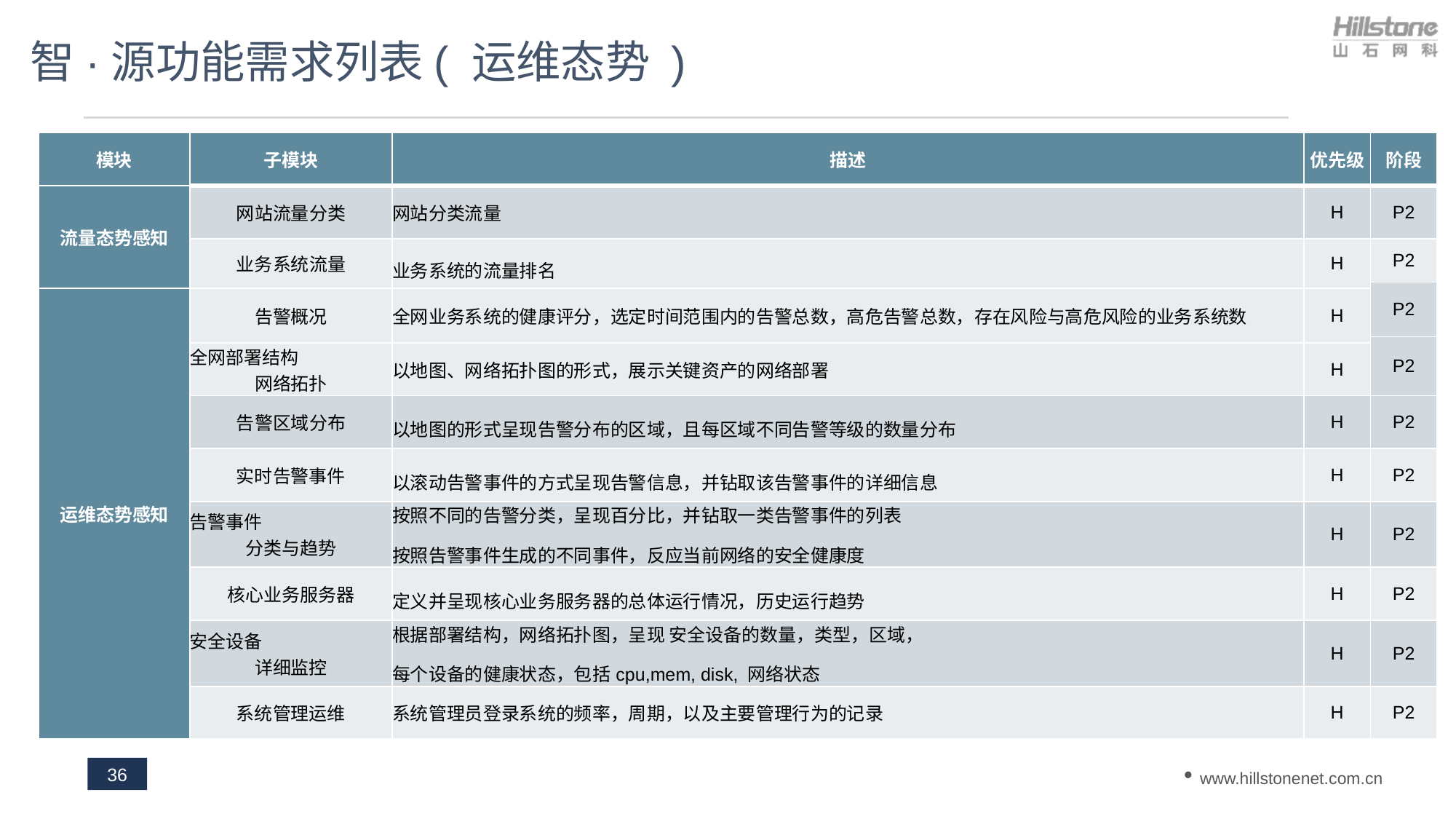

# 智·源功能需求列表( 运维态势 )
| 模块 | 子模块 | 描述 | 优先级 | 阶段 |
| --- | --- | --- | --- | --- |
| 流量态势感知 | 网站流量分类 | 网站分类流量 | H | P2 |
|  | 业务系统流量 | 业务系统的流量排名 | H | P2 |
|  |  |  |  | P2 |
| 运维态势感知 | 告警概况 | 全网业务系统的健康评分，选定时间范围内的告警总数，高危告警总数，存在风险与高危风险的业务系统数 | H |  |
|  |  |  |  | P2 |
|  | 全网部署结构 网络拓扑 | 以地图、网络拓扑图的形式，展示关键资产的网络部署 | H |  |
|  | 告警区域分布 | 以地图的形式呈现告警分布的区域，且每区域不同告警等级的数量分布 | H | P2 |
|  | 实时告警事件 | 以滚动告警事件的方式呈现告警信息，并钻取该告警事件的详细信息 | H | P2 |
|  | 告警事件 分类与趋势 | 按照不同的告警分类，呈现百分比，并钻取一类告警事件的列表 按照告警事件生成的不同事件，反应当前网络的安全健康度 | H | P2 |
|  | 核心业务服务器 | 定义并呈现核心业务服务器的总体运行情况，历史运行趋势 | H | P2 |
|  | 安全设备 详细监控 | 根据部署结构，网络拓扑图，呈现 安全设备的数量，类型，区域， 每个设备的健康状态，包括cpu,mem, disk, 网络状态 | H | P2 |
|  | 系统管理运维 | 系统管理员登录系统的频率，周期，以及主要管理行为的记录 | H | P2 |
36